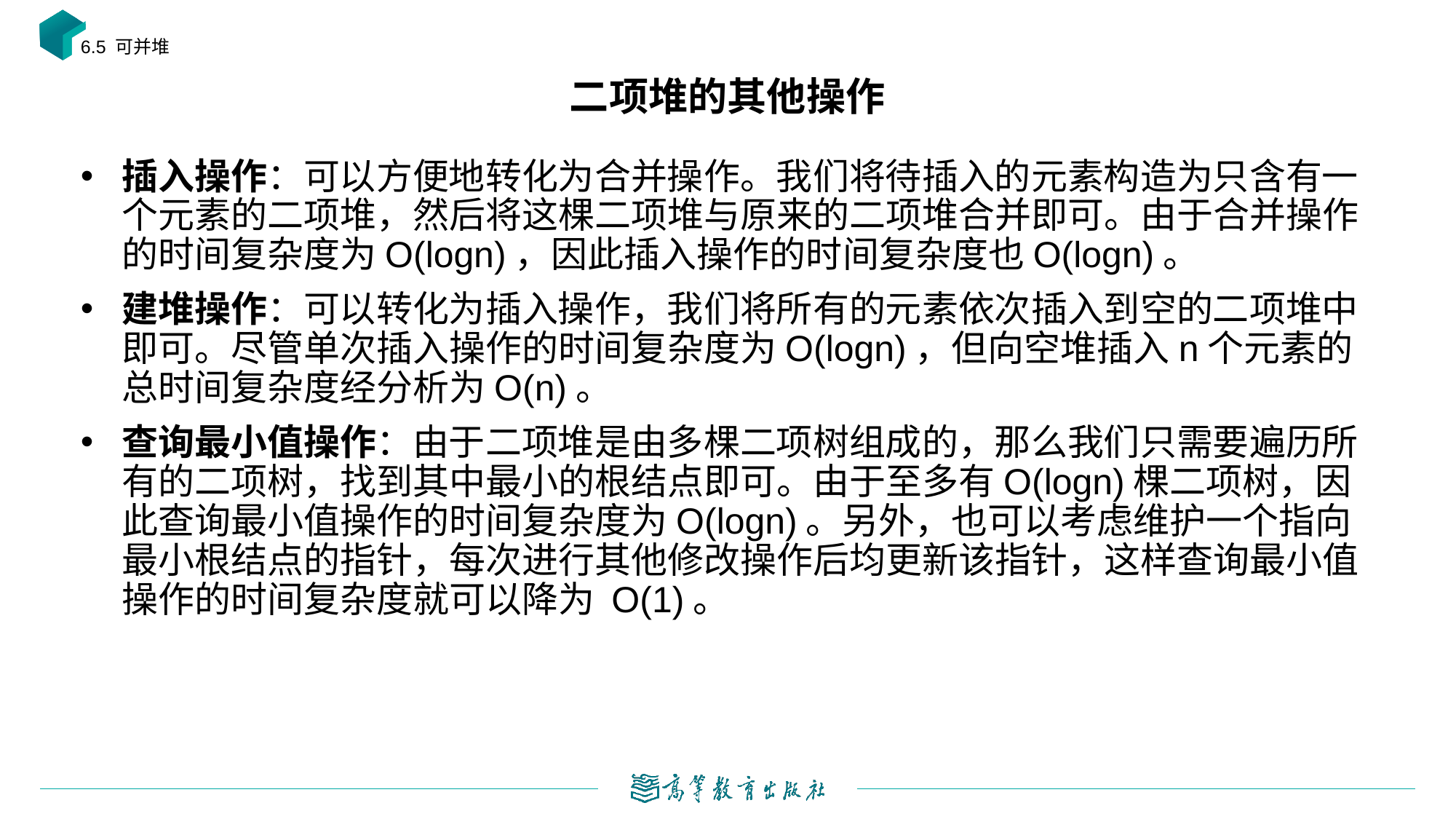

6.5 可并堆

# 二项堆的其他操作
插入操作：可以方便地转化为合并操作。我们将待插入的元素构造为只含有一个元素的二项堆，然后将这棵二项堆与原来的二项堆合并即可。由于合并操作的时间复杂度为O(logn)，因此插入操作的时间复杂度也O(logn)。
建堆操作：可以转化为插入操作，我们将所有的元素依次插入到空的二项堆中即可。尽管单次插入操作的时间复杂度为O(logn)，但向空堆插入n个元素的总时间复杂度经分析为O(n)。
查询最小值操作：由于二项堆是由多棵二项树组成的，那么我们只需要遍历所有的二项树，找到其中最小的根结点即可。由于至多有O(logn)棵二项树，因此查询最小值操作的时间复杂度为O(logn)。另外，也可以考虑维护一个指向最小根结点的指针，每次进行其他修改操作后均更新该指针，这样查询最小值操作的时间复杂度就可以降为 O(1)。